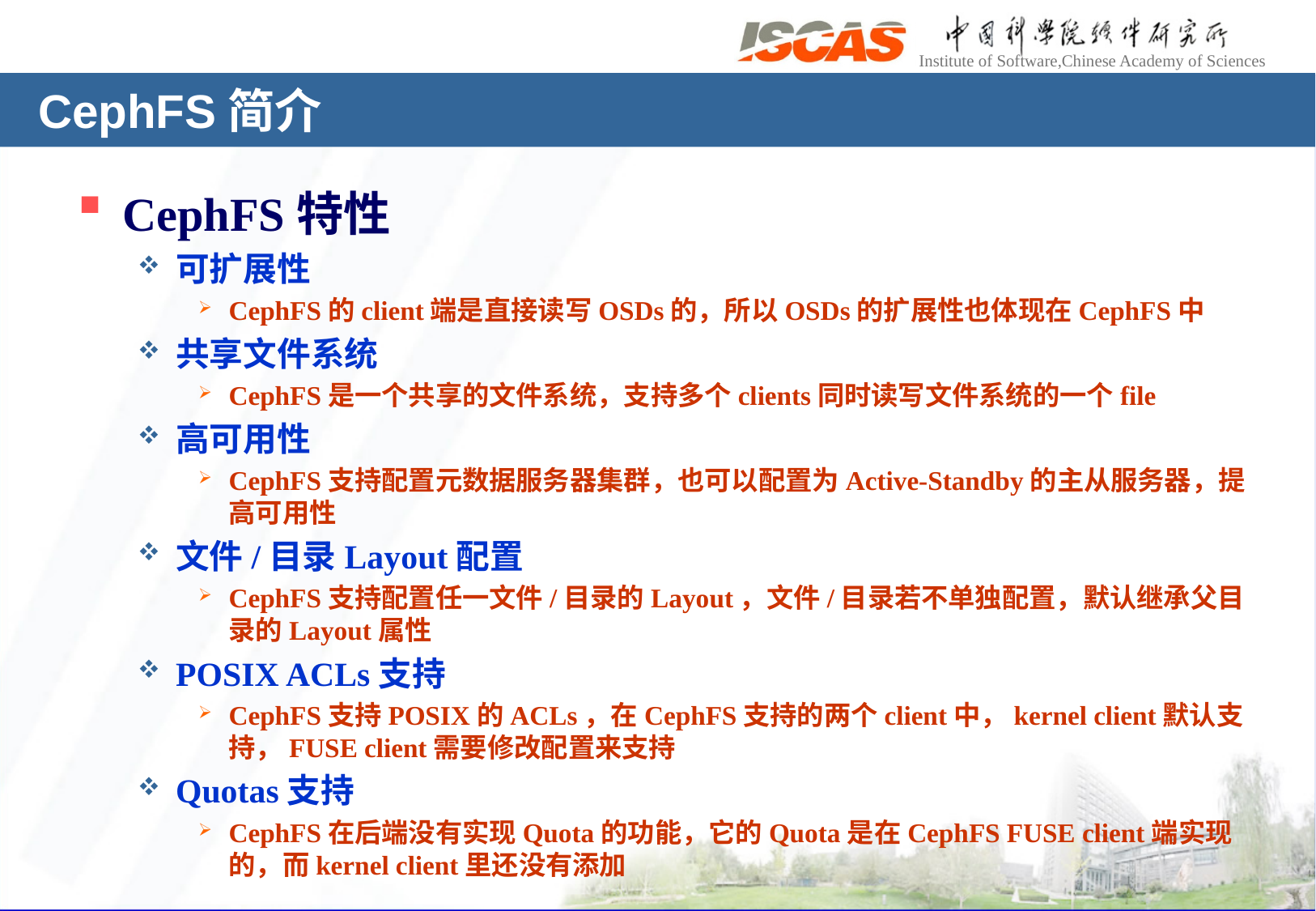

# CephFS简介
CephFS特性
可扩展性
CephFS的client端是直接读写OSDs的，所以OSDs的扩展性也体现在CephFS中
共享文件系统
CephFS是一个共享的文件系统，支持多个clients同时读写文件系统的一个file
高可用性
CephFS支持配置元数据服务器集群，也可以配置为Active-Standby的主从服务器，提高可用性
文件/目录Layout配置
CephFS支持配置任一文件/目录的Layout，文件/目录若不单独配置，默认继承父目录的Layout属性
POSIX ACLs支持
CephFS支持POSIX的ACLs，在CephFS支持的两个client中，kernel client默认支持，FUSE client需要修改配置来支持
Quotas支持
CephFS在后端没有实现Quota的功能，它的Quota是在CephFS FUSE client端实现的，而kernel client里还没有添加